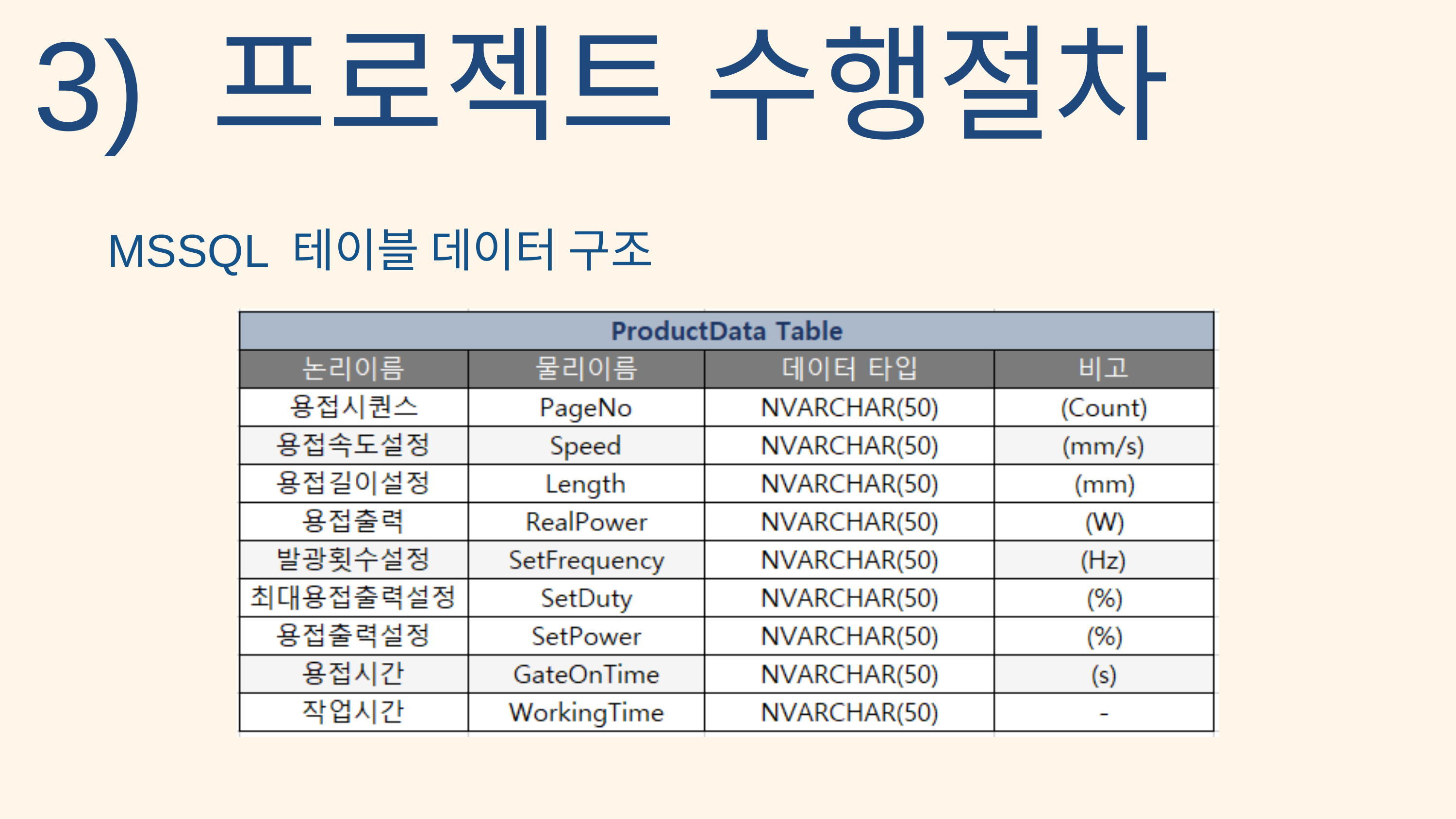

3) 프로젝트 수행절차
MSSQL 테이블 데이터 구조